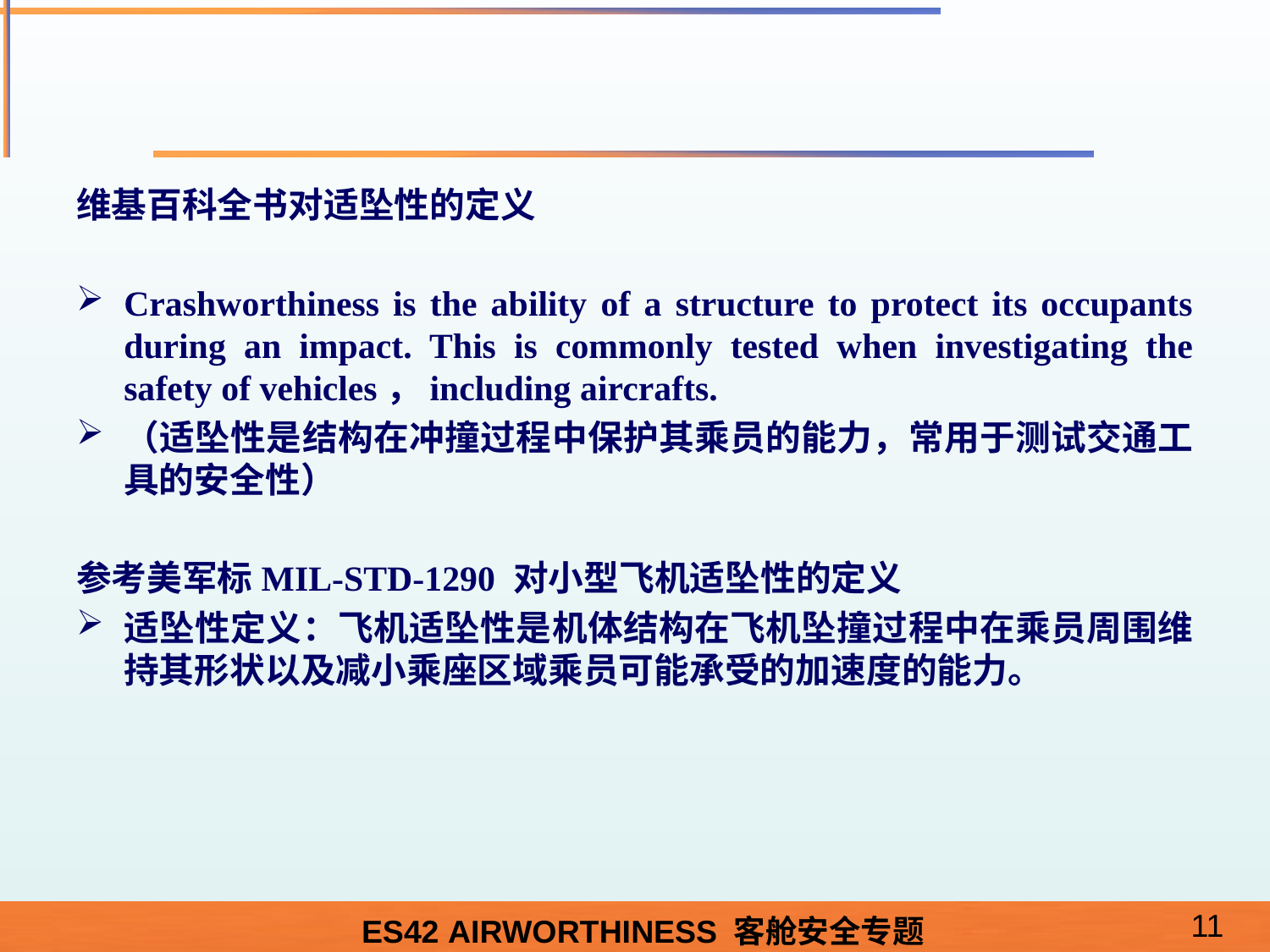

#
维基百科全书对适坠性的定义

Crashworthiness is the ability of a structure to protect its occupants during an impact. This is commonly tested when investigating the safety of vehicles，including aircrafts.
（适坠性是结构在冲撞过程中保护其乘员的能力，常用于测试交通工具的安全性）

参考美军标MIL-STD-1290 对小型飞机适坠性的定义
适坠性定义：飞机适坠性是机体结构在飞机坠撞过程中在乘员周围维持其形状以及减小乘座区域乘员可能承受的加速度的能力。